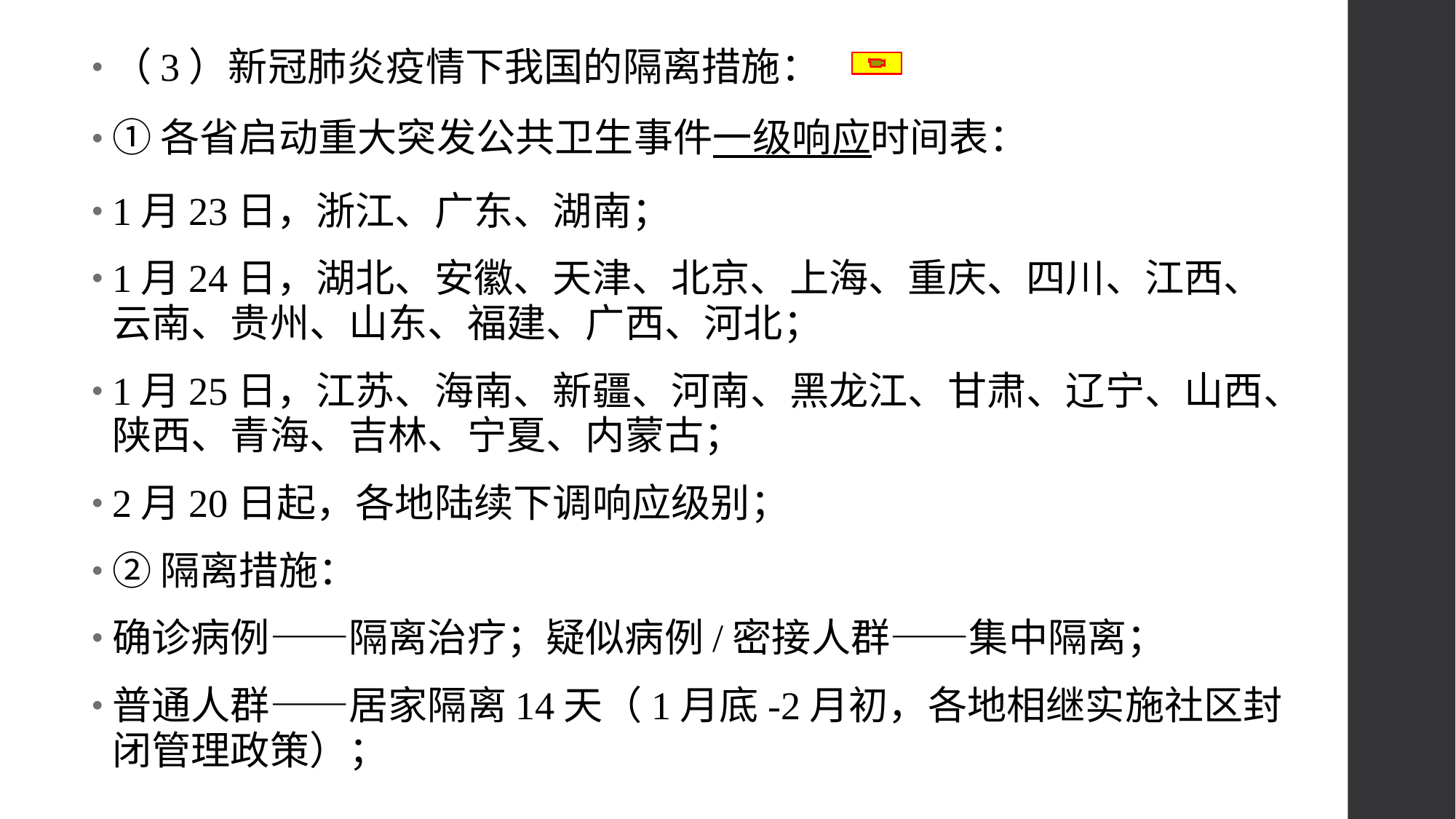

（3）新冠肺炎疫情下我国的隔离措施：
①各省启动重大突发公共卫生事件一级响应时间表：
1月23日，浙江、广东、湖南；
1月24日，湖北、安徽、天津、北京、上海、重庆、四川、江西、云南、贵州、山东、福建、广西、河北；
1月25日，江苏、海南、新疆、河南、黑龙江、甘肃、辽宁、山西、陕西、青海、吉林、宁夏、内蒙古；
2月20日起，各地陆续下调响应级别；
②隔离措施：
确诊病例——隔离治疗；疑似病例/密接人群——集中隔离；
普通人群——居家隔离14天（1月底-2月初，各地相继实施社区封闭管理政策）；